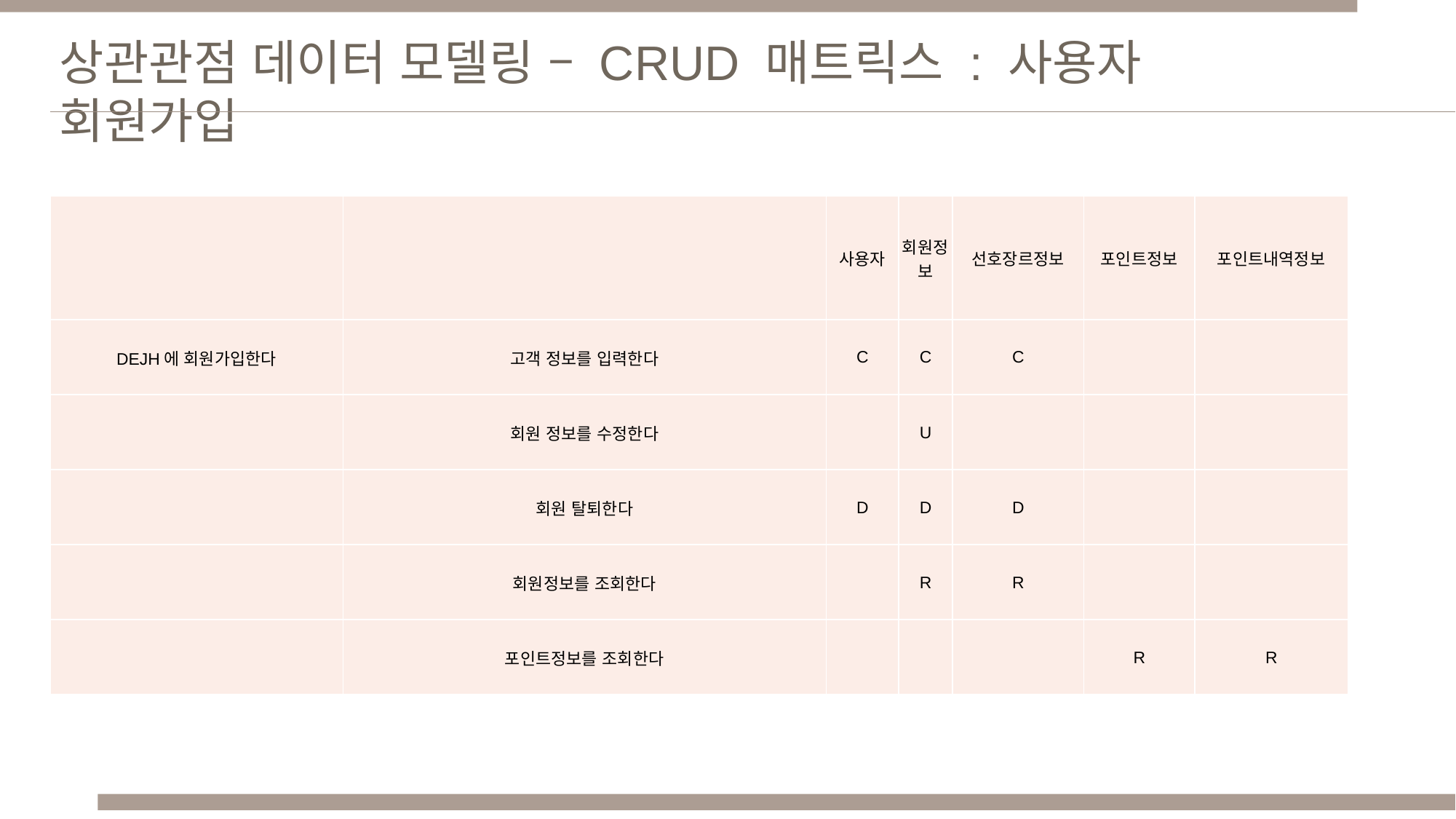

상관관점 데이터 모델링 – CRUD 매트릭스 : 사용자 회원가입
|  |  | 사용자 | 회원정보 | 선호장르정보 | 포인트정보 | 포인트내역정보 |
| --- | --- | --- | --- | --- | --- | --- |
| DEJH에 회원가입한다 | 고객 정보를 입력한다 | C | C | C |  |  |
|  | 회원 정보를 수정한다 |  | U |  |  |  |
|  | 회원 탈퇴한다 | D | D | D |  |  |
|  | 회원정보를 조회한다 |  | R | R |  |  |
|  | 포인트정보를 조회한다 |  |  |  | R | R |